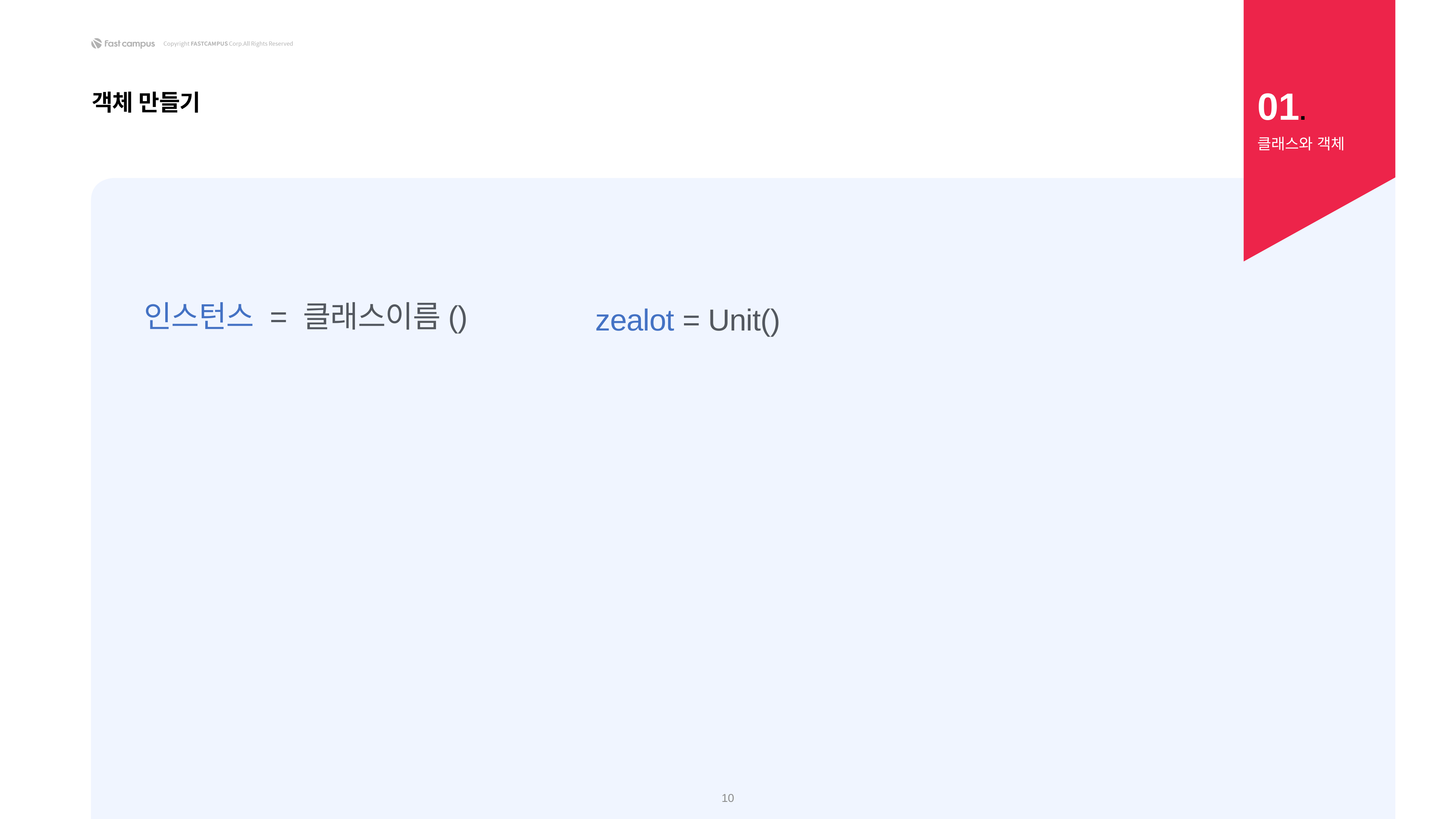

01.
객체 만들기
클래스와 객체
인스턴스 = 클래스이름()
zealot = Unit()
10